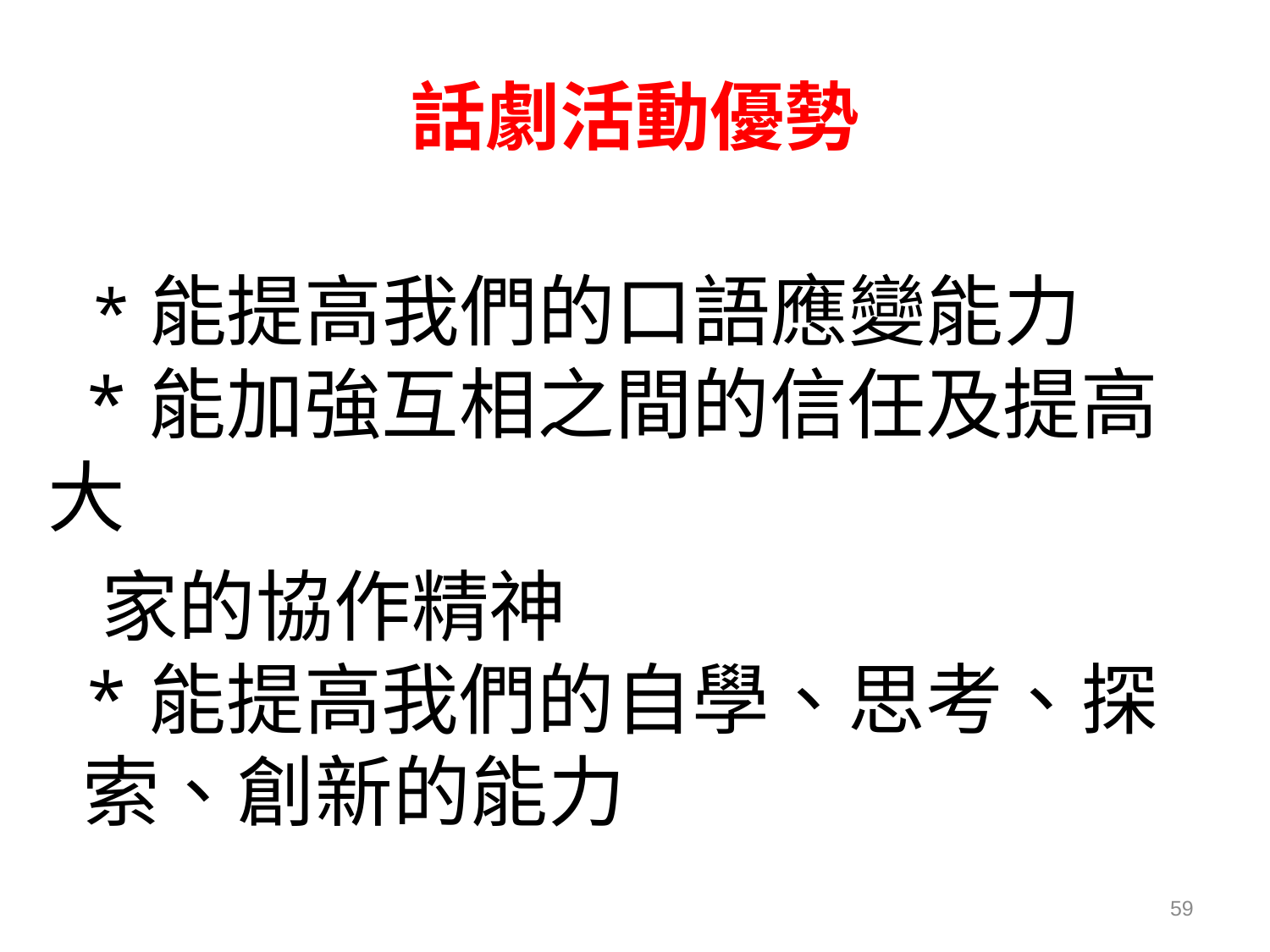

# 話劇活動優勢
 *能提高我們的口語應變能力
 *能加強互相之間的信任及提高大
  家的協作精神
 *能提高我們的自學、思考、探
  索、創新的能力
59